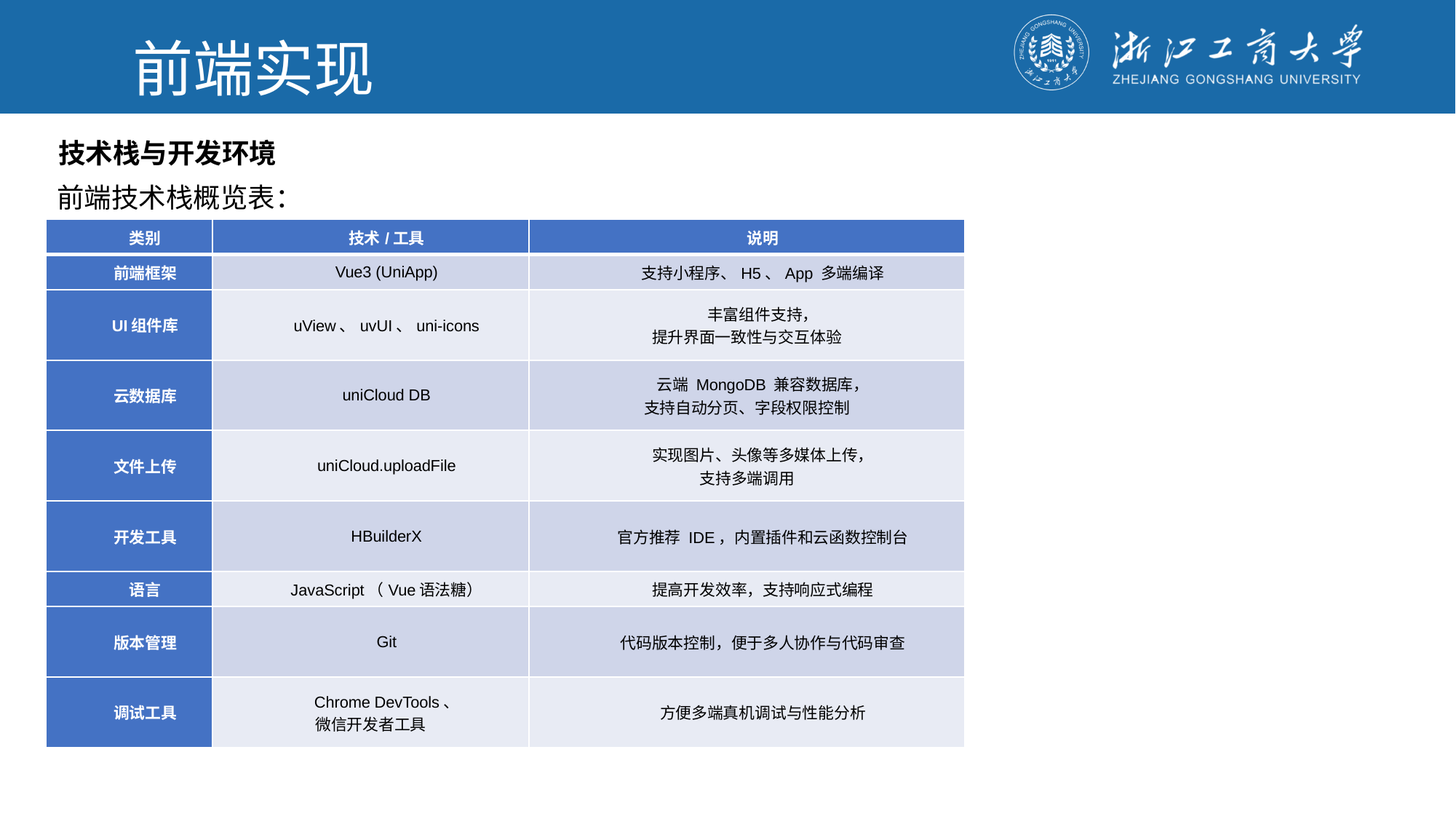

前端实现
技术栈与开发环境
前端技术栈概览表：
| 类别 | 技术/工具 | 说明 |
| --- | --- | --- |
| 前端框架 | Vue3 (UniApp) | 支持小程序、H5、App 多端编译 |
| UI组件库 | uView、uvUI、uni-icons | 丰富组件支持， 提升界面一致性与交互体验 |
| 云数据库 | uniCloud DB | 云端 MongoDB 兼容数据库， 支持自动分页、字段权限控制 |
| 文件上传 | uniCloud.uploadFile | 实现图片、头像等多媒体上传， 支持多端调用 |
| 开发工具 | HBuilderX | 官方推荐 IDE，内置插件和云函数控制台 |
| 语言 | JavaScript（Vue语法糖） | 提高开发效率，支持响应式编程 |
| 版本管理 | Git | 代码版本控制，便于多人协作与代码审查 |
| 调试工具 | Chrome DevTools、 微信开发者工具 | 方便多端真机调试与性能分析 |